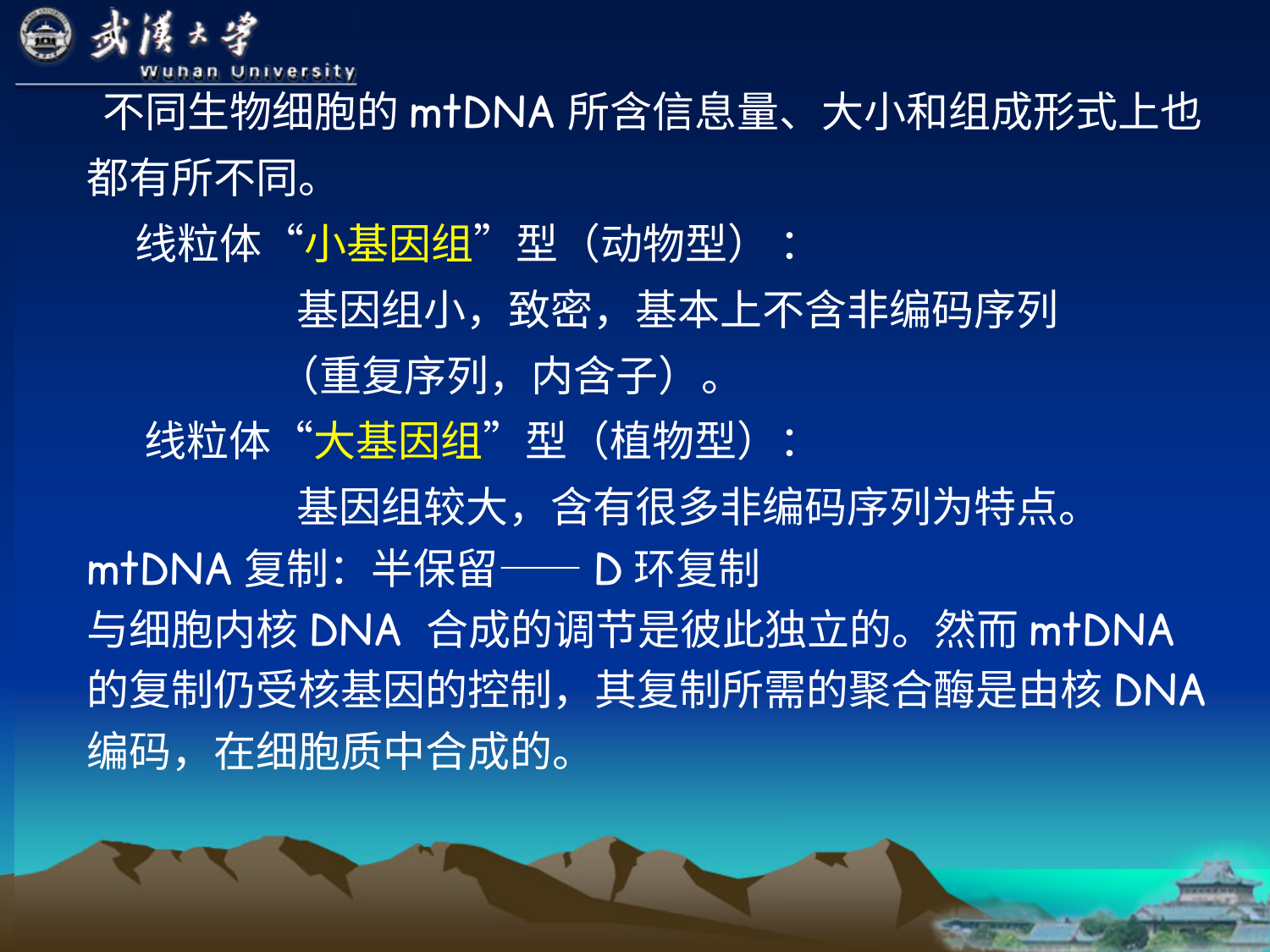

不同生物细胞的mtDNA所含信息量、大小和组成形式上也都有所不同。
    线粒体“小基因组”型（动物型） ：
                     基因组小，致密，基本上不含非编码序列
                   （重复序列，内含子）。
     线粒体“大基因组”型（植物型）：
                     基因组较大，含有很多非编码序列为特点。
mtDNA复制：半保留——D环复制
与细胞内核DNA 合成的调节是彼此独立的。然而mtDNA 的复制仍受核基因的控制，其复制所需的聚合酶是由核DNA 编码，在细胞质中合成的。